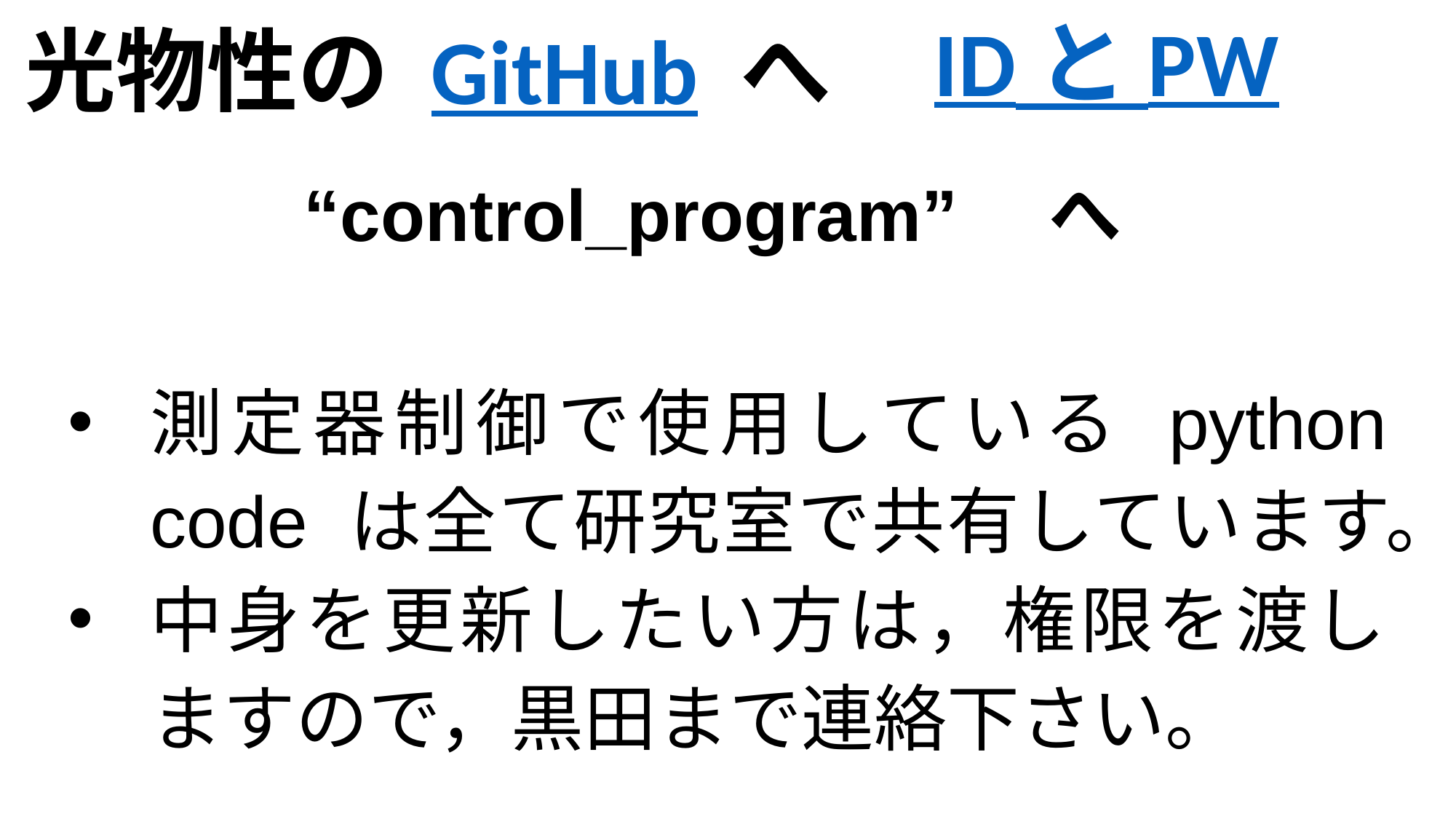

ID と PW
光物性の GitHub へ
“control_program”　へ
測定器制御で使用している python code は全て研究室で共有しています。
中身を更新したい方は，権限を渡しますので，黒田まで連絡下さい。